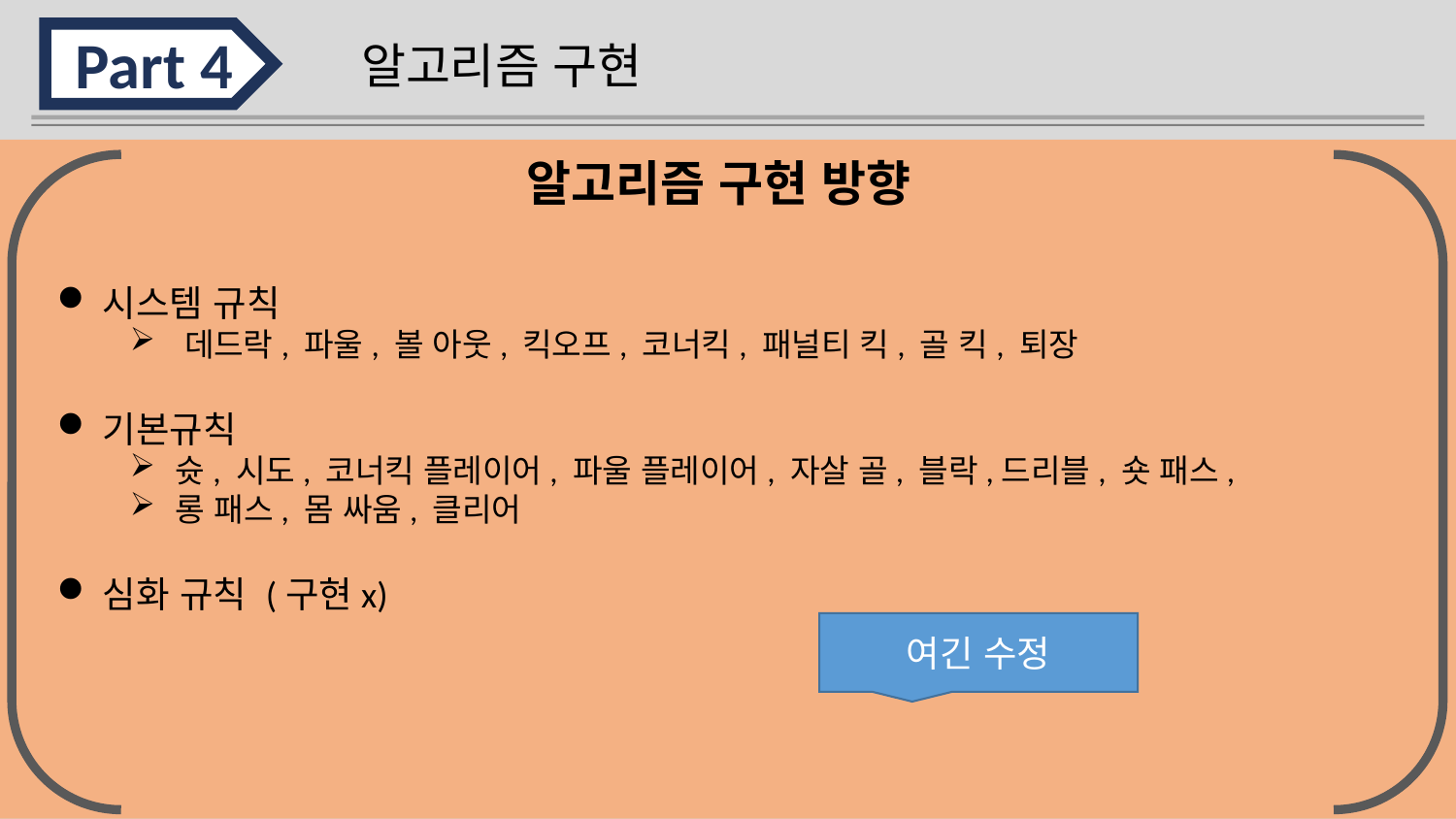

Part 4

알고리즘 구현

시스템 규칙
데드락, 파울, 볼 아웃, 킥오프, 코너킥, 패널티 킥, 골 킥, 퇴장

기본규칙
슛, 시도, 코너킥 플레이어, 파울 플레이어, 자살 골, 블락,드리블, 숏 패스,
롱 패스, 몸 싸움, 클리어

심화 규칙 (구현x)
알고리즘 구현 방향

여긴 수정